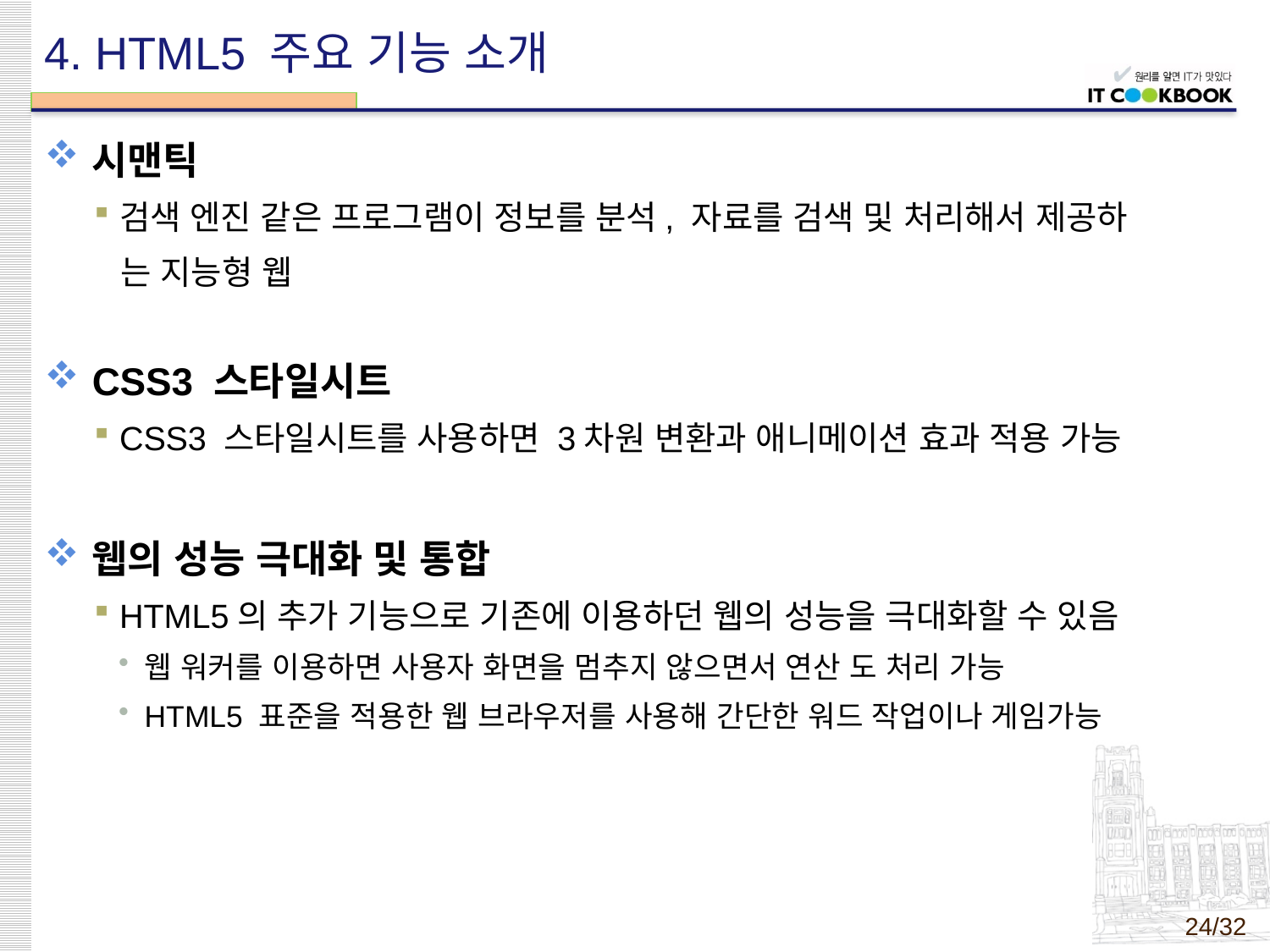

# 4. HTML5 주요 기능 소개
시맨틱
검색 엔진 같은 프로그램이 정보를 분석, 자료를 검색 및 처리해서 제공하
  는 지능형 웹

CSS3 스타일시트
CSS3 스타일시트를 사용하면 3차원 변환과 애니메이션 효과 적용 가능

웹의 성능 극대화 및 통합
HTML5의 추가 기능으로 기존에 이용하던 웹의 성능을 극대화할 수 있음
웹 워커를 이용하면 사용자 화면을 멈추지 않으면서 연산 도 처리 가능
HTML5 표준을 적용한 웹 브라우저를 사용해 간단한 워드 작업이나 게임가능